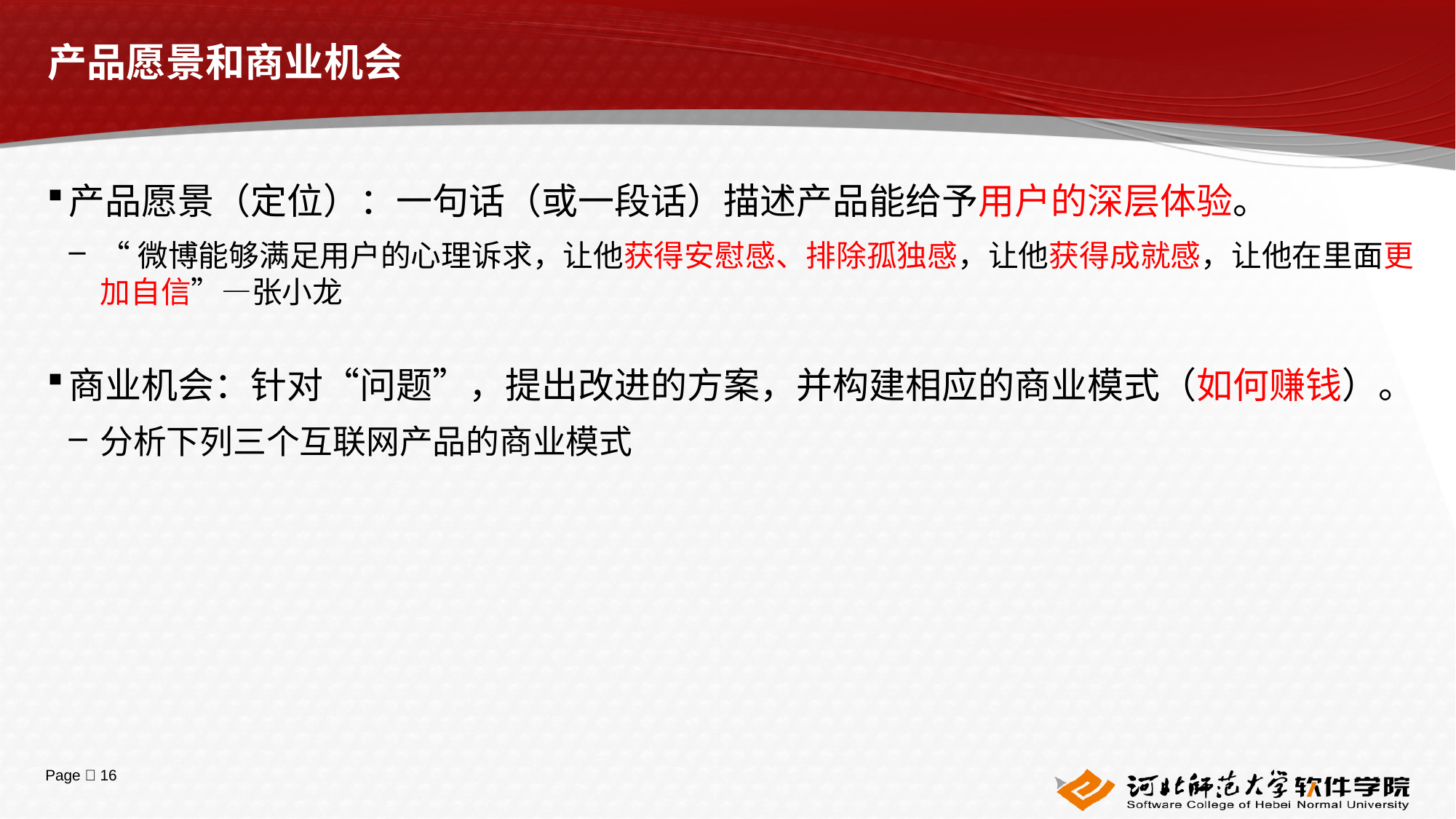

# 产品愿景和商业机会
产品愿景（定位）：一句话（或一段话）描述产品能给予用户的深层体验。
“微博能够满足用户的心理诉求，让他获得安慰感、排除孤独感，让他获得成就感，让他在里面更加自信”—张小龙
商业机会：针对“问题”，提出改进的方案，并构建相应的商业模式（如何赚钱）。
分析下列三个互联网产品的商业模式